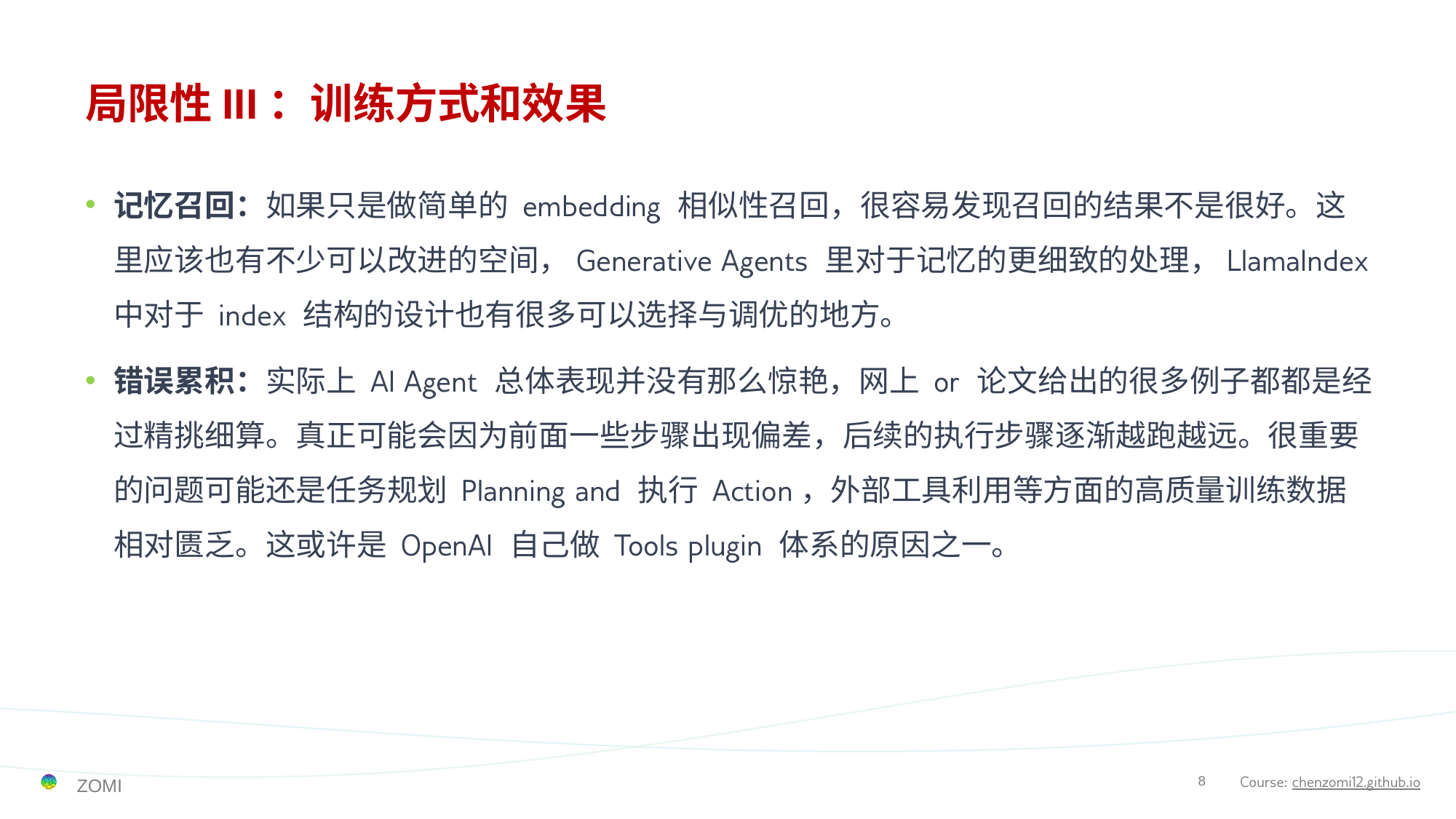

# 局限性III：训练方式和效果
记忆召回：如果只是做简单的 embedding 相似性召回，很容易发现召回的结果不是很好。这里应该也有不少可以改进的空间，Generative Agents 里对于记忆的更细致的处理，LlamaIndex 中对于 index 结构的设计也有很多可以选择与调优的地方。
错误累积：实际上 AI Agent 总体表现并没有那么惊艳，网上 or 论文给出的很多例子都都是经过精挑细算。真正可能会因为前面一些步骤出现偏差，后续的执行步骤逐渐越跑越远。很重要的问题可能还是任务规划 Planning and 执行 Action，外部工具利用等方面的高质量训练数据相对匮乏。这或许是 OpenAI 自己做 Tools plugin 体系的原因之一。